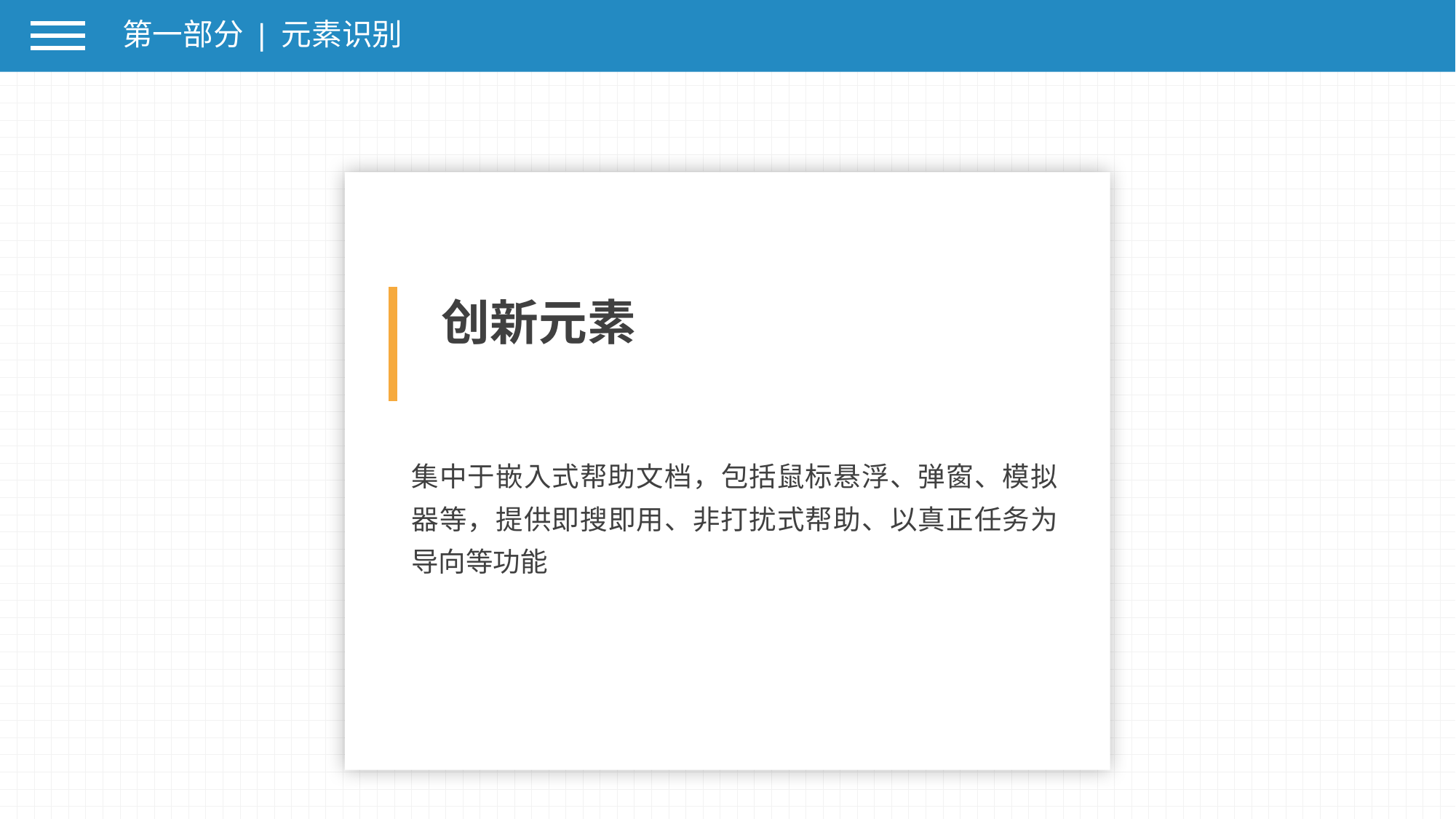

第一部分 | 元素识别

创新元素
集中于嵌入式帮助文档，包括鼠标悬浮、弹窗、模拟器等，提供即搜即用、非打扰式帮助、以真正任务为导向等功能